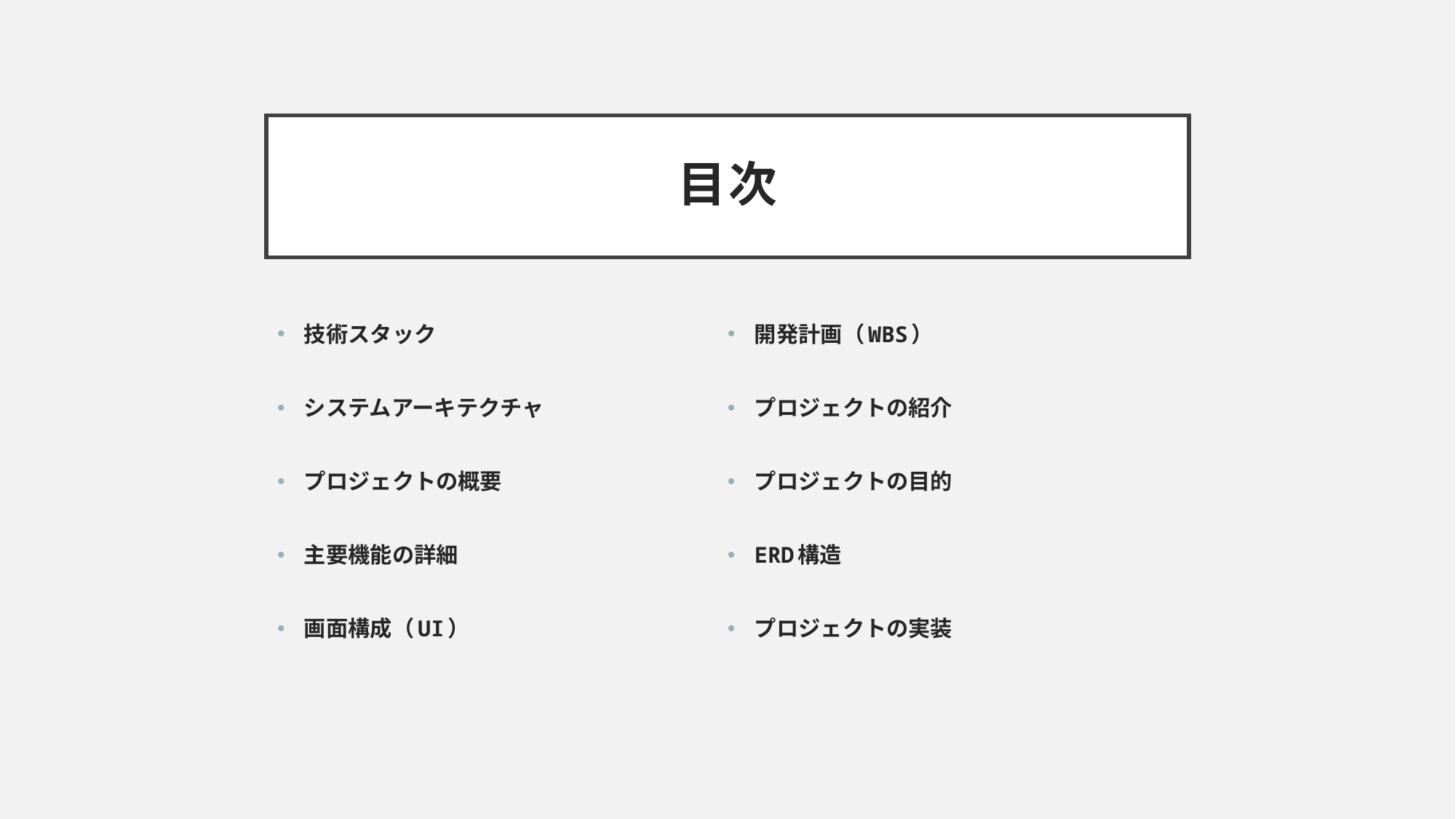

# 目次
技術スタック

システムアーキテクチャ

プロジェクトの概要

主要機能の詳細

画面構成（UI）

開発計画（WBS）

プロジェクトの紹介

プロジェクトの目的

ERD構造

プロジェクトの実装